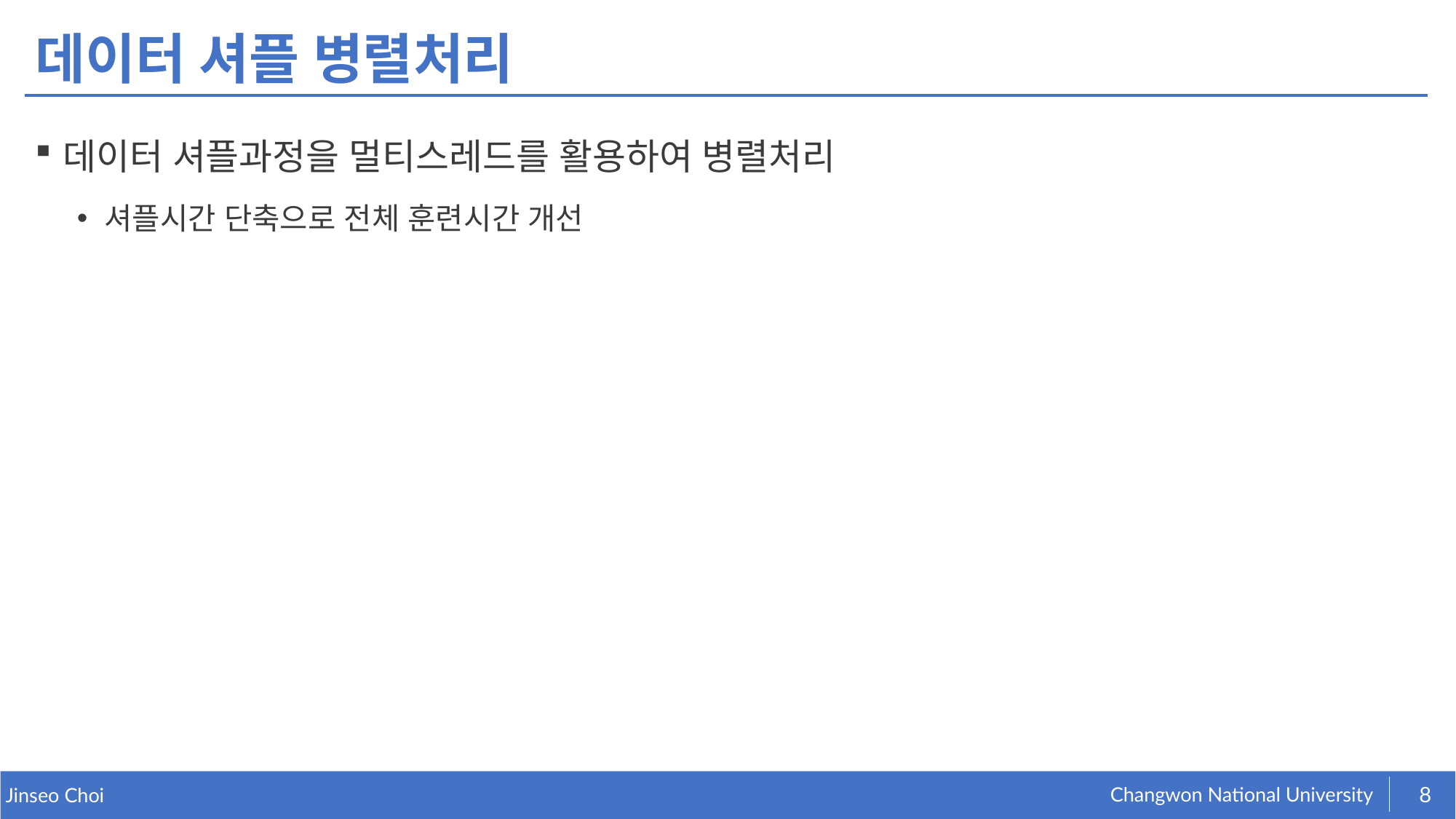

# 데이터 셔플 병렬처리
데이터 셔플과정을 멀티스레드를 활용하여 병렬처리
셔플시간 단축으로 전체 훈련시간 개선
8